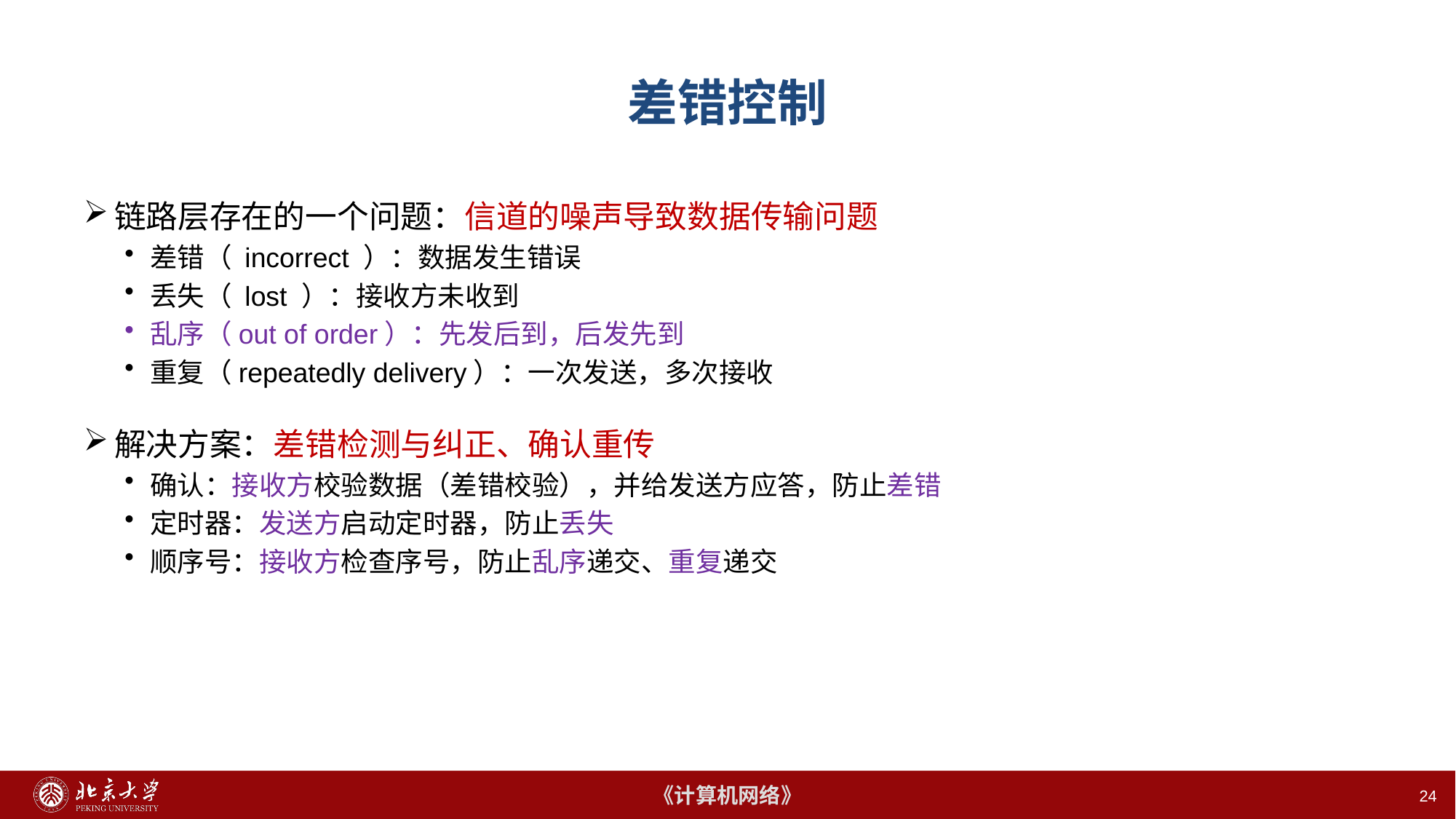

# 差错控制
链路层存在的一个问题：信道的噪声导致数据传输问题
差错（ incorrect ）：数据发生错误
丢失（ lost ）：接收方未收到
乱序（out of order）：先发后到，后发先到
重复（repeatedly delivery）：一次发送，多次接收
解决方案：差错检测与纠正、确认重传
确认：接收方校验数据（差错校验），并给发送方应答，防止差错
定时器：发送方启动定时器，防止丢失
顺序号：接收方检查序号，防止乱序递交、重复递交
24